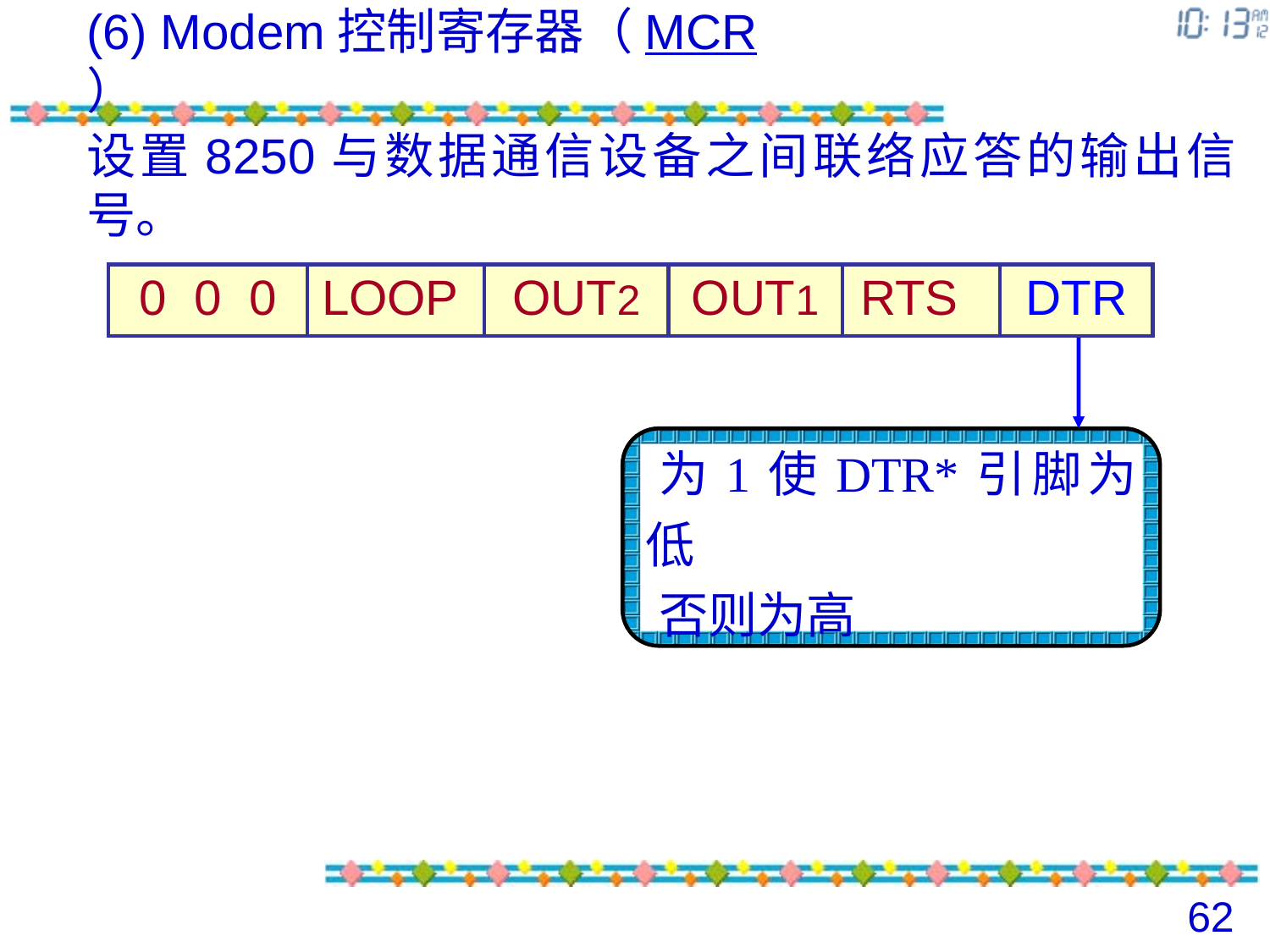

(6) Modem控制寄存器（MCR）
设置8250与数据通信设备之间联络应答的输出信号。
| 0 0 0 | LOOP | OUT2 | OUT1 | RTS | DTR |
| --- | --- | --- | --- | --- | --- |

为1使DTR*引脚为低
否则为高